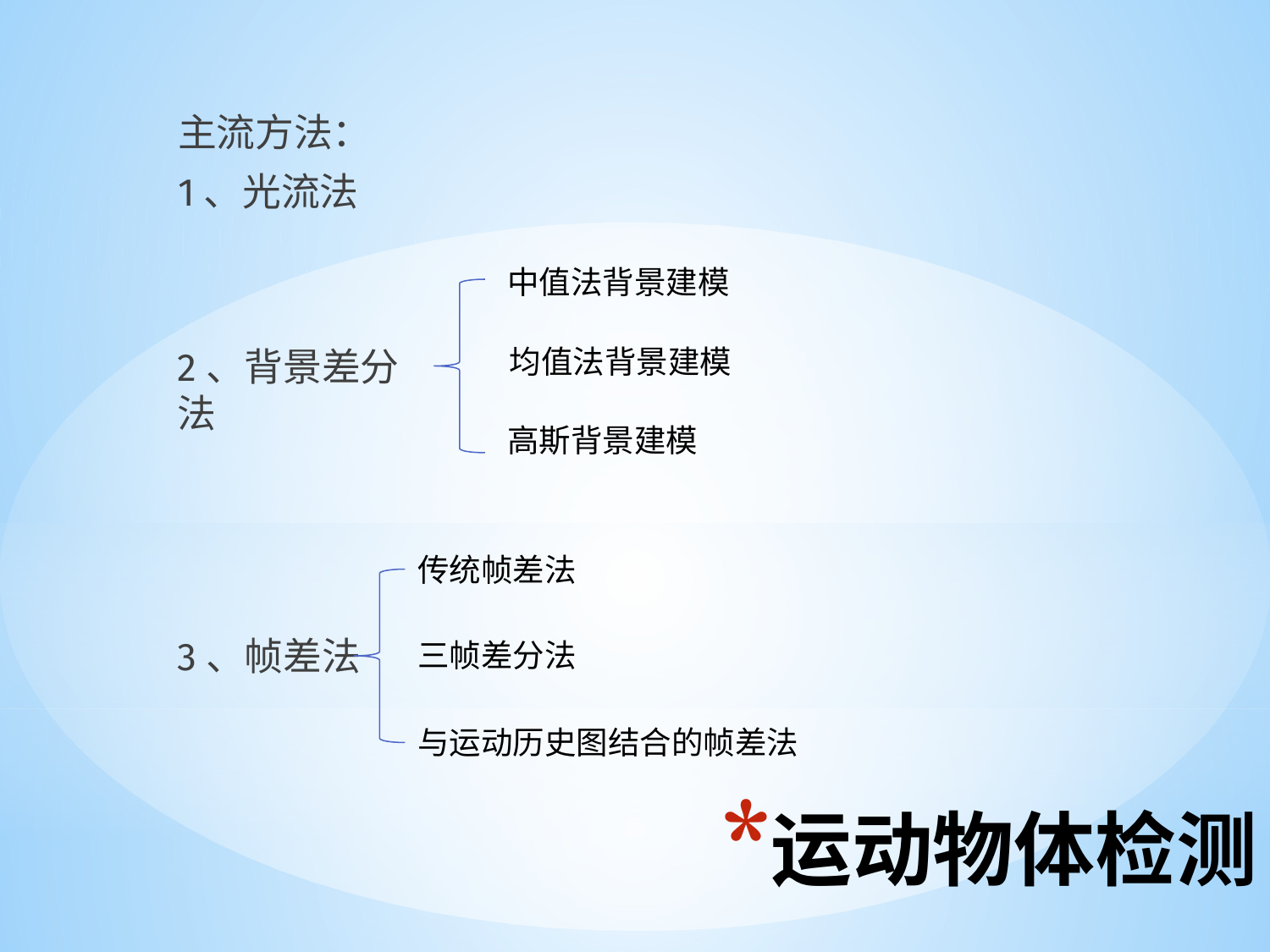

主流方法：
1、光流法
中值法背景建模

2、背景差分法
均值法背景建模
高斯背景建模
传统帧差法

3、帧差法
三帧差分法
与运动历史图结合的帧差法
# 运动物体检测